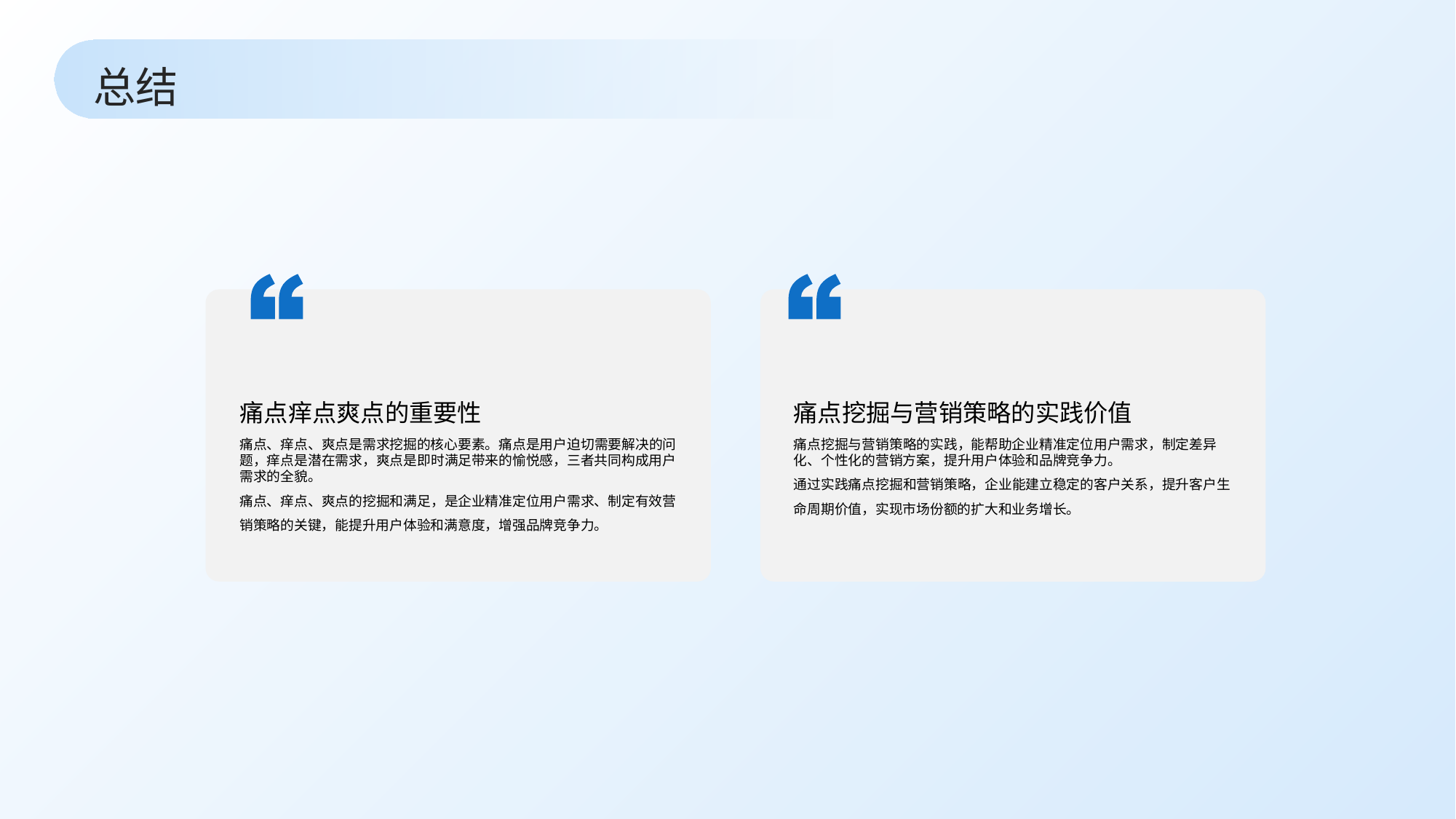

总结

痛点痒点爽点的重要性
痛点挖掘与营销策略的实践价值
痛点、痒点、爽点是需求挖掘的核心要素。痛点是用户迫切需要解决的问题，痒点是潜在需求，爽点是即时满足带来的愉悦感，三者共同构成用户需求的全貌。
痛点、痒点、爽点的挖掘和满足，是企业精准定位用户需求、制定有效营销策略的关键，能提升用户体验和满意度，增强品牌竞争力。
痛点挖掘与营销策略的实践，能帮助企业精准定位用户需求，制定差异化、个性化的营销方案，提升用户体验和品牌竞争力。
通过实践痛点挖掘和营销策略，企业能建立稳定的客户关系，提升客户生命周期价值，实现市场份额的扩大和业务增长。